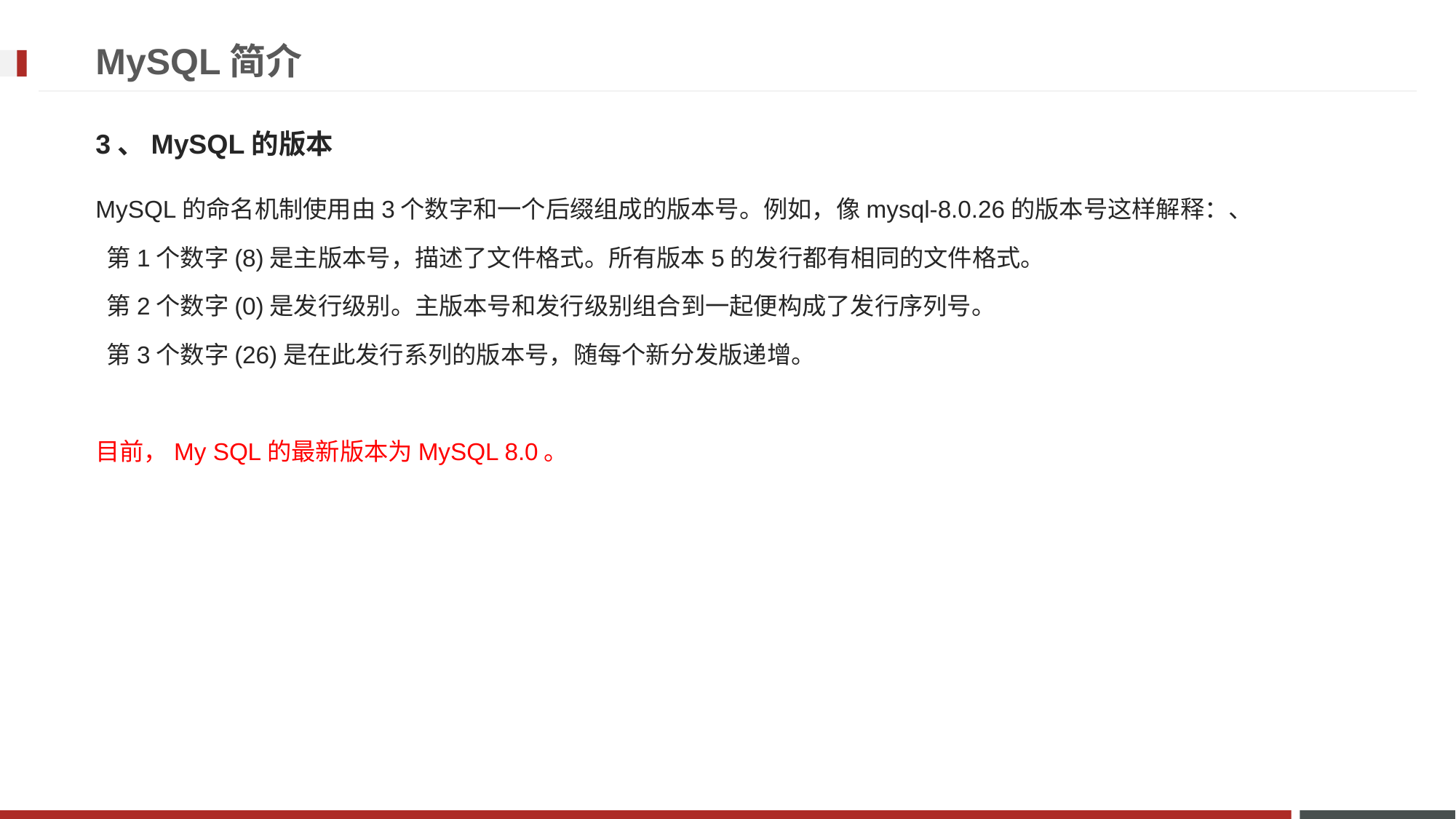

# MySQL简介
3、MySQL的版本
MySQL的命名机制使用由3个数字和一个后缀组成的版本号。例如，像mysql-8.0.26的版本号这样解释：、
 第1个数字(8)是主版本号，描述了文件格式。所有版本5的发行都有相同的文件格式。
 第2个数字(0)是发行级别。主版本号和发行级别组合到一起便构成了发行序列号。
 第3个数字(26)是在此发行系列的版本号，随每个新分发版递增。

目前，My SQL的最新版本为MySQL 8.0。